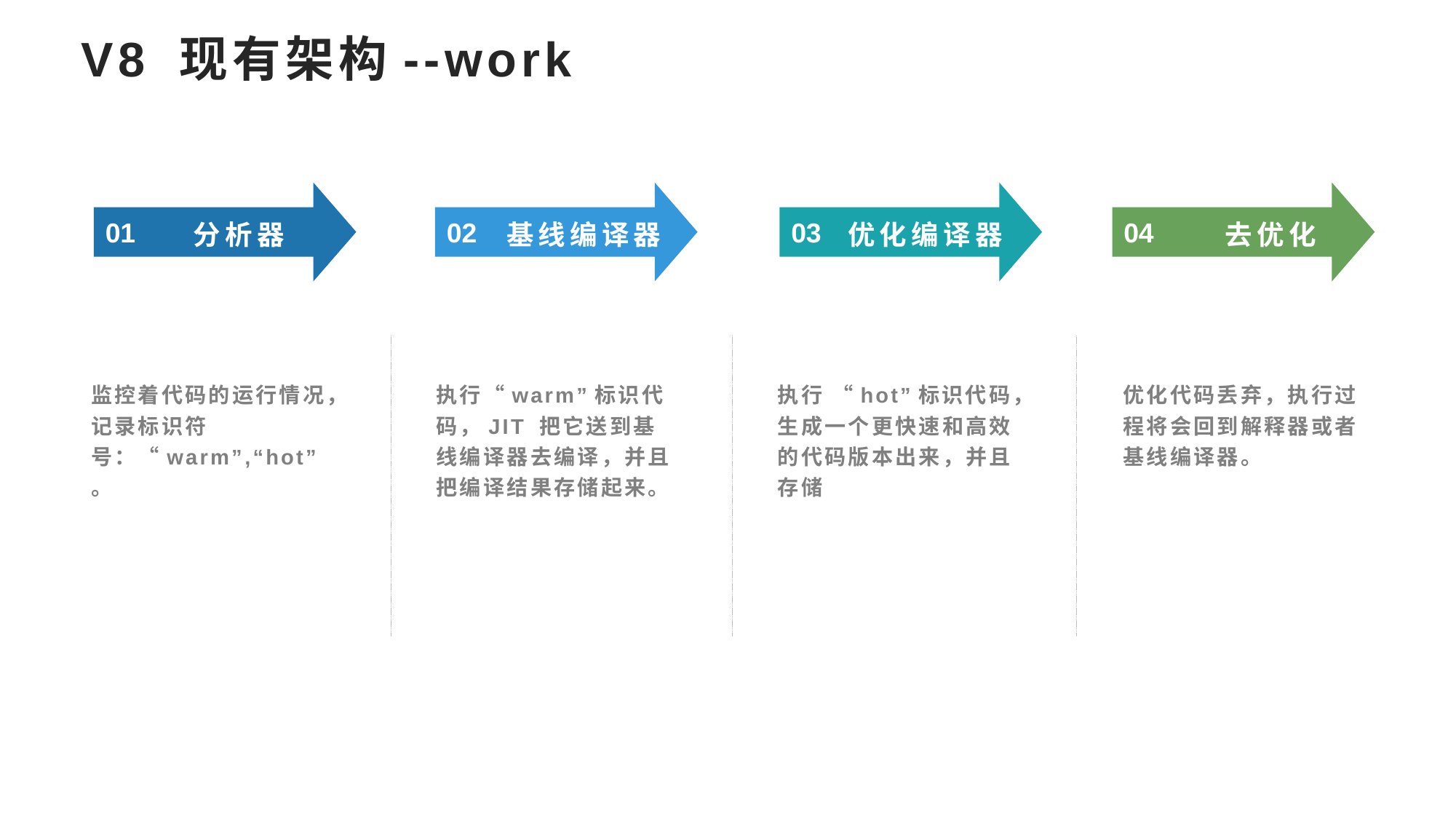

V8 现有架构--work

分析器
基线编译器
优化编译器
去优化
01
02
03
04
监控着代码的运行情况，记录标识符号：“warm”,“hot”。
执行“warm”标识代码，JIT 把它送到基线编译器去编译，并且把编译结果存储起来。
执行 “hot”标识代码，生成一个更快速和高效的代码版本出来，并且存储
优化代码丢弃，执行过程将会回到解释器或者基线编译器。